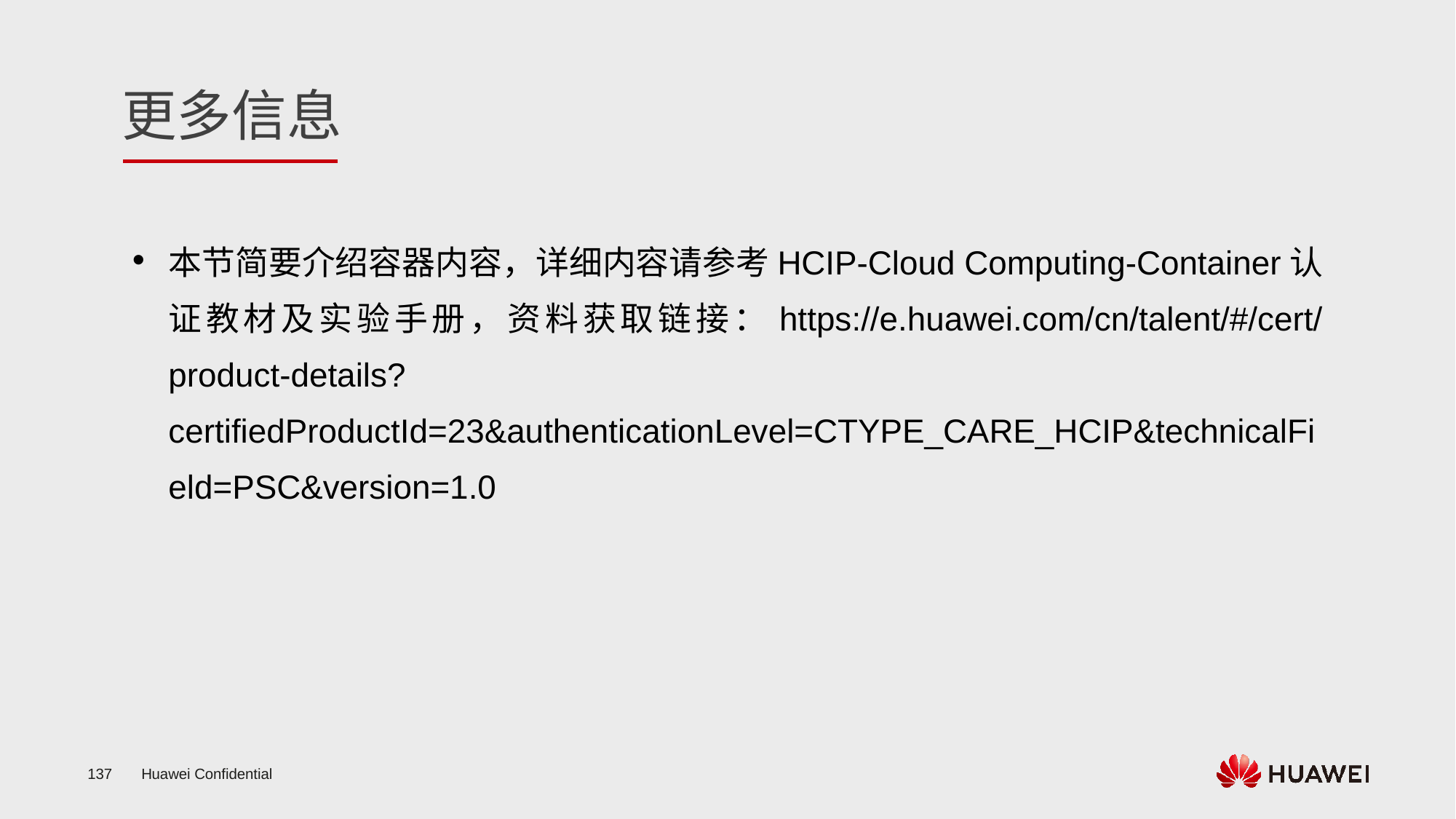

本节简要介绍容器内容，详细内容请参考HCIP-Cloud Computing-Container认证教材及实验手册，资料获取链接：https://e.huawei.com/cn/talent/#/cert/product-details?certifiedProductId=23&authenticationLevel=CTYPE_CARE_HCIP&technicalField=PSC&version=1.0